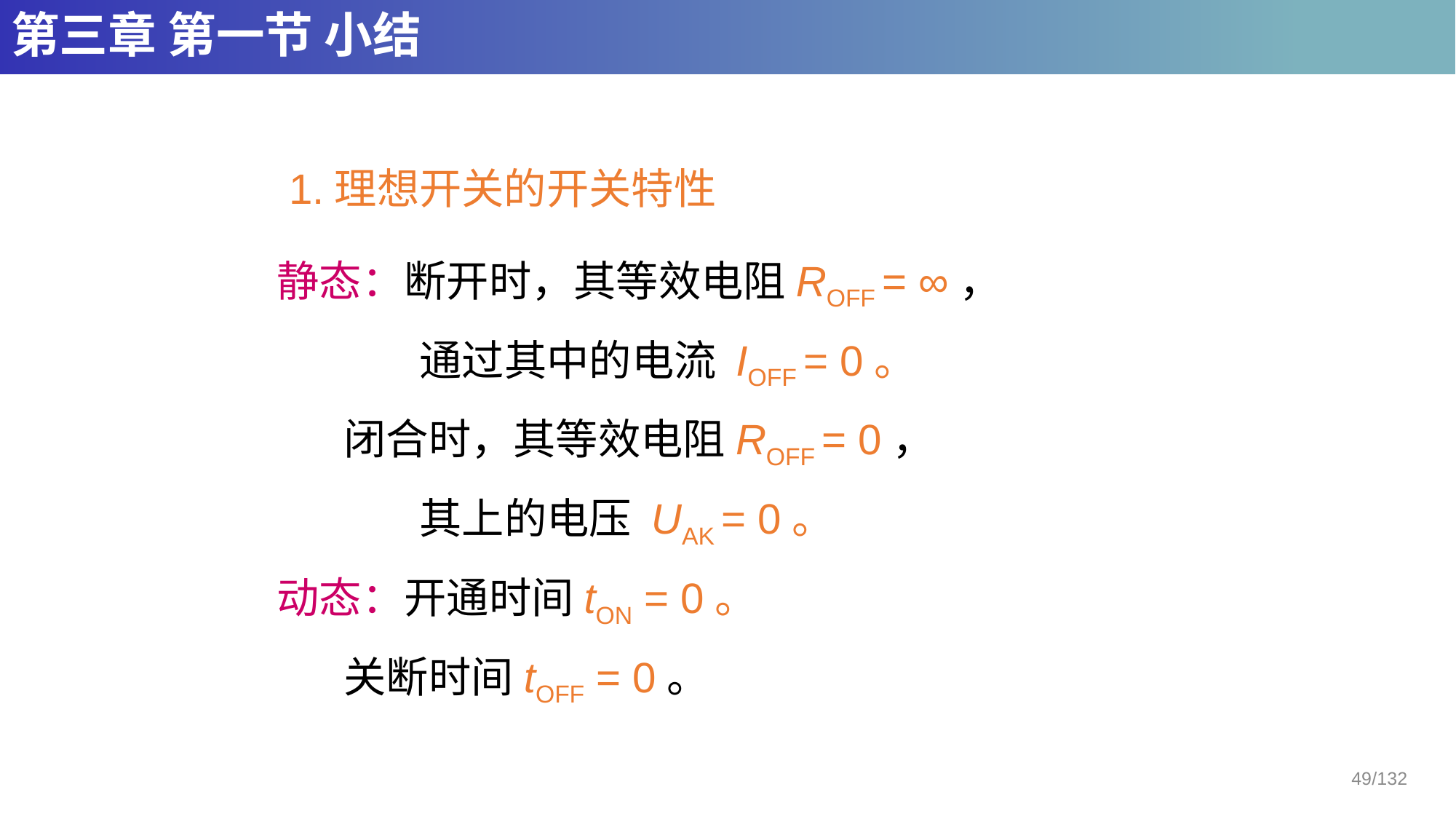

# 第三章 第一节 小结
1.理想开关的开关特性
静态：断开时，其等效电阻ROFF = ∞，
              通过其中的电流 IOFF = 0。
      闭合时，其等效电阻ROFF = 0，
              其上的电压 UAK = 0。
动态：开通时间tON = 0。
      关断时间tOFF = 0。
49/132